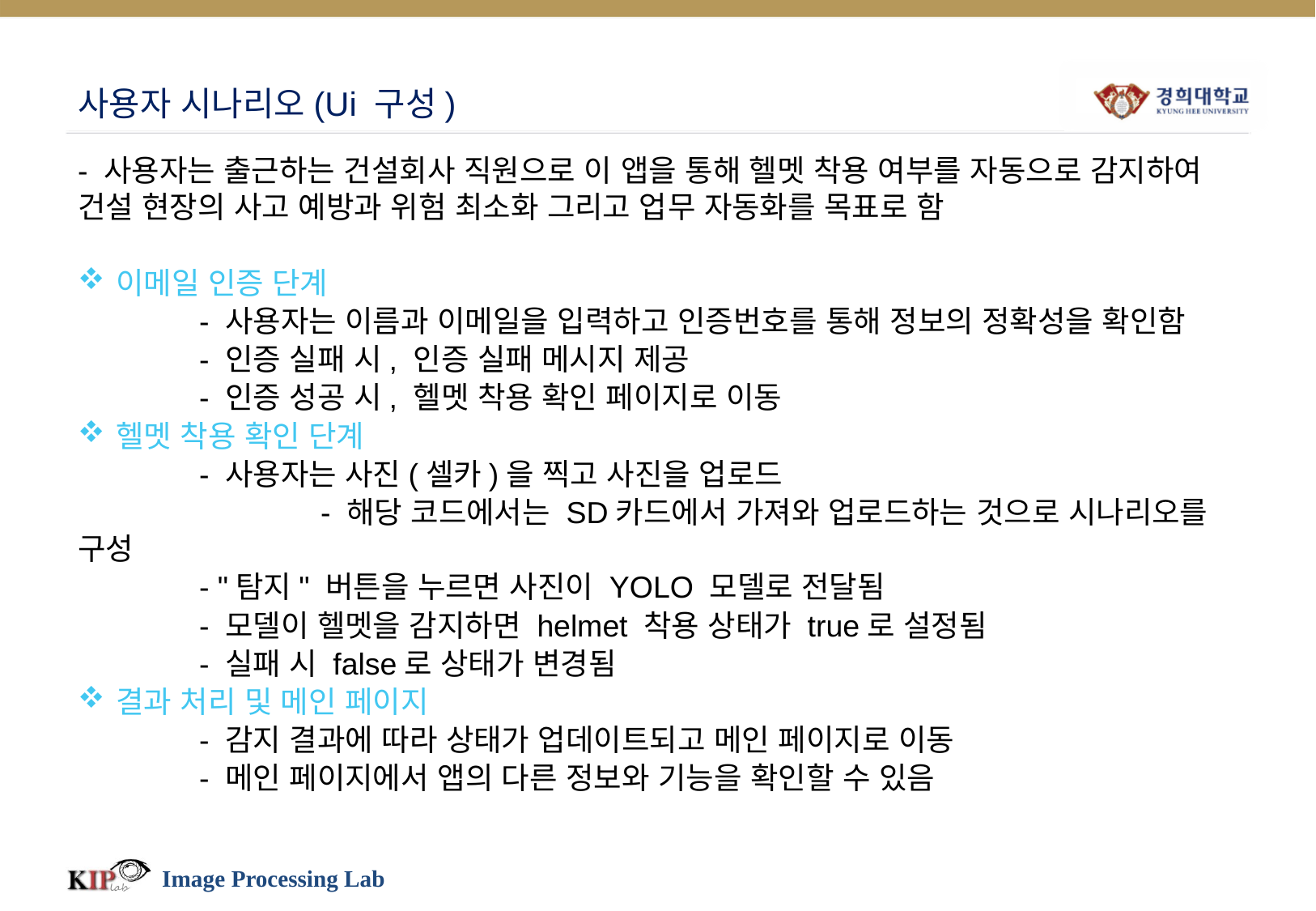

# 사용자 시나리오(Ui 구성)
- 사용자는 출근하는 건설회사 직원으로 이 앱을 통해 헬멧 착용 여부를 자동으로 감지하여 건설 현장의 사고 예방과 위험 최소화 그리고 업무 자동화를 목표로 함

이메일 인증 단계
	- 사용자는 이름과 이메일을 입력하고 인증번호를 통해 정보의 정확성을 확인함
	- 인증 실패 시, 인증 실패 메시지 제공
	- 인증 성공 시, 헬멧 착용 확인 페이지로 이동
헬멧 착용 확인 단계
	- 사용자는 사진(셀카)을 찍고 사진을 업로드
		- 해당 코드에서는 SD카드에서 가져와 업로드하는 것으로 시나리오를 구성
	- "탐지" 버튼을 누르면 사진이 YOLO 모델로 전달됨
	- 모델이 헬멧을 감지하면 helmet 착용 상태가 true로 설정됨
	- 실패 시 false로 상태가 변경됨
결과 처리 및 메인 페이지
	- 감지 결과에 따라 상태가 업데이트되고 메인 페이지로 이동
	- 메인 페이지에서 앱의 다른 정보와 기능을 확인할 수 있음
Image Processing Lab